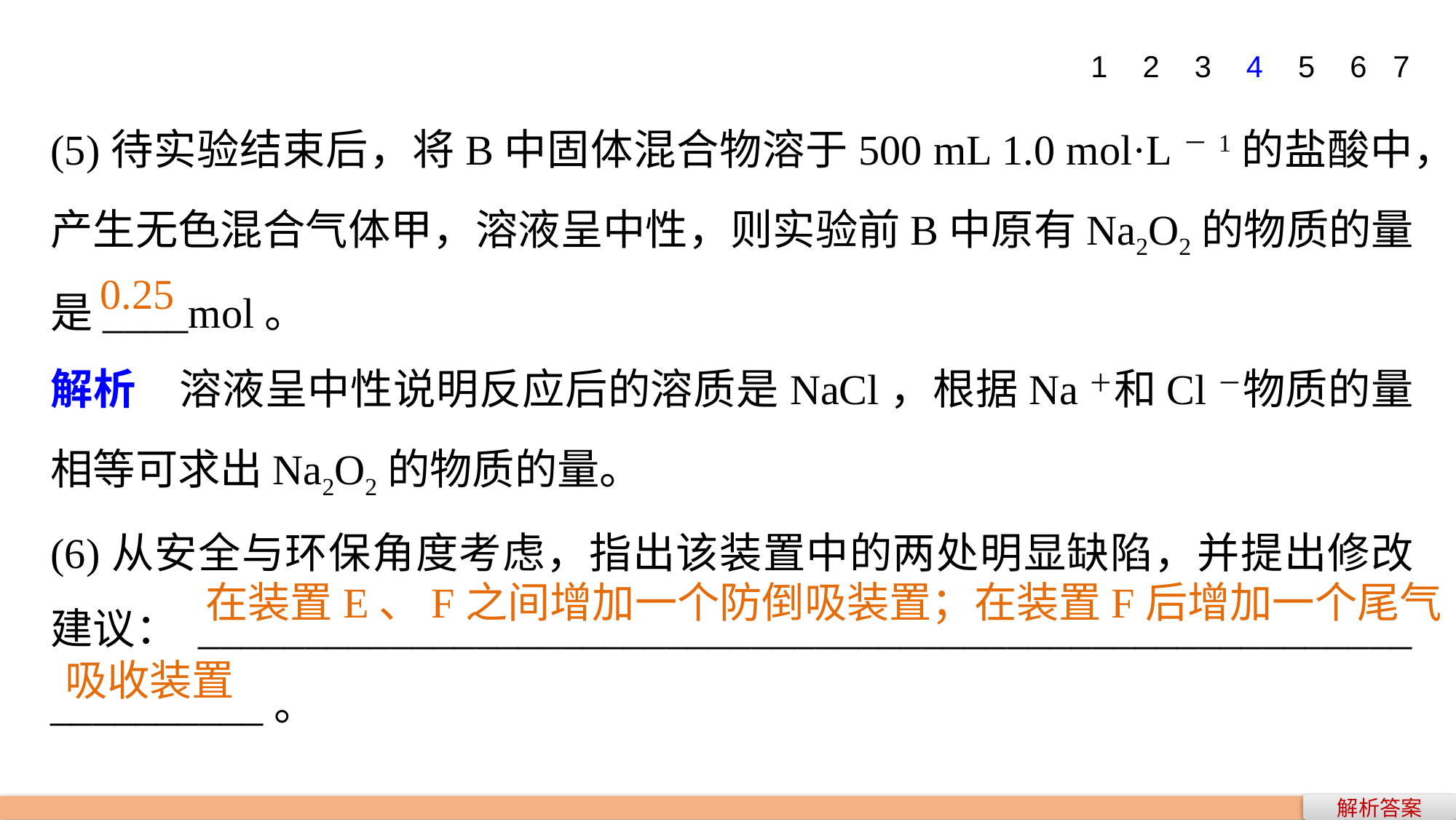

1
2
3
4
5
6
7
(5)待实验结束后，将B中固体混合物溶于500 mL 1.0 mol·L－1的盐酸中，产生无色混合气体甲，溶液呈中性，则实验前B中原有Na2O2的物质的量是____mol。
解析　溶液呈中性说明反应后的溶质是NaCl，根据Na＋和Cl－物质的量相等可求出Na2O2的物质的量。
(6)从安全与环保角度考虑，指出该装置中的两处明显缺陷，并提出修改建议： _________________________________________________________
__________。
0.25
在装置E、F之间增加一个防倒吸装置；在装置F后增加一个尾气
吸收装置
解析答案